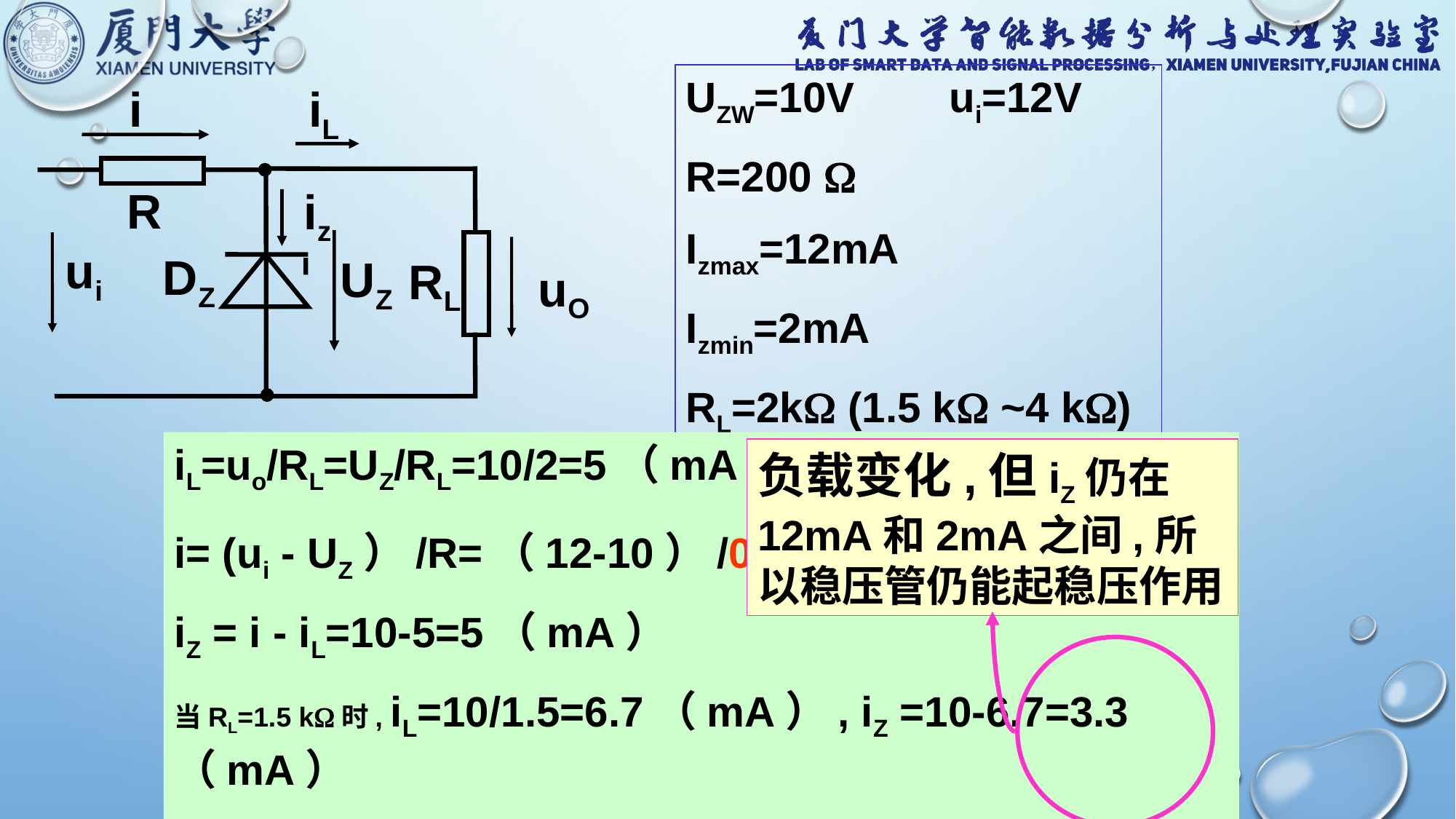

UZW=10V        ui=12V
R=200 Ω
Izmax=12mA
Izmin=2mA
RL=2kΩ (1.5 kΩ ~4 kΩ)

i
iL

R
iz

ui

DZ
UZ
RL
uO

iL=uo/RL=UZ/RL=10/2=5（mA）
i= (ui - UZ）/R=（12-10）/0.2=10（mA）
iZ = i - iL=10-5=5（mA）
当RL=1.5 kΩ时, iL=10/1.5=6.7（mA）, iZ =10-6.7=3.3（mA）
当RL=4 kΩ时, iL=10/4=2.5（mA）,    iZ =10-2.5=7.5（mA）
负载变化,但iZ仍在12mA和2mA之间,所以稳压管仍能起稳压作用

207